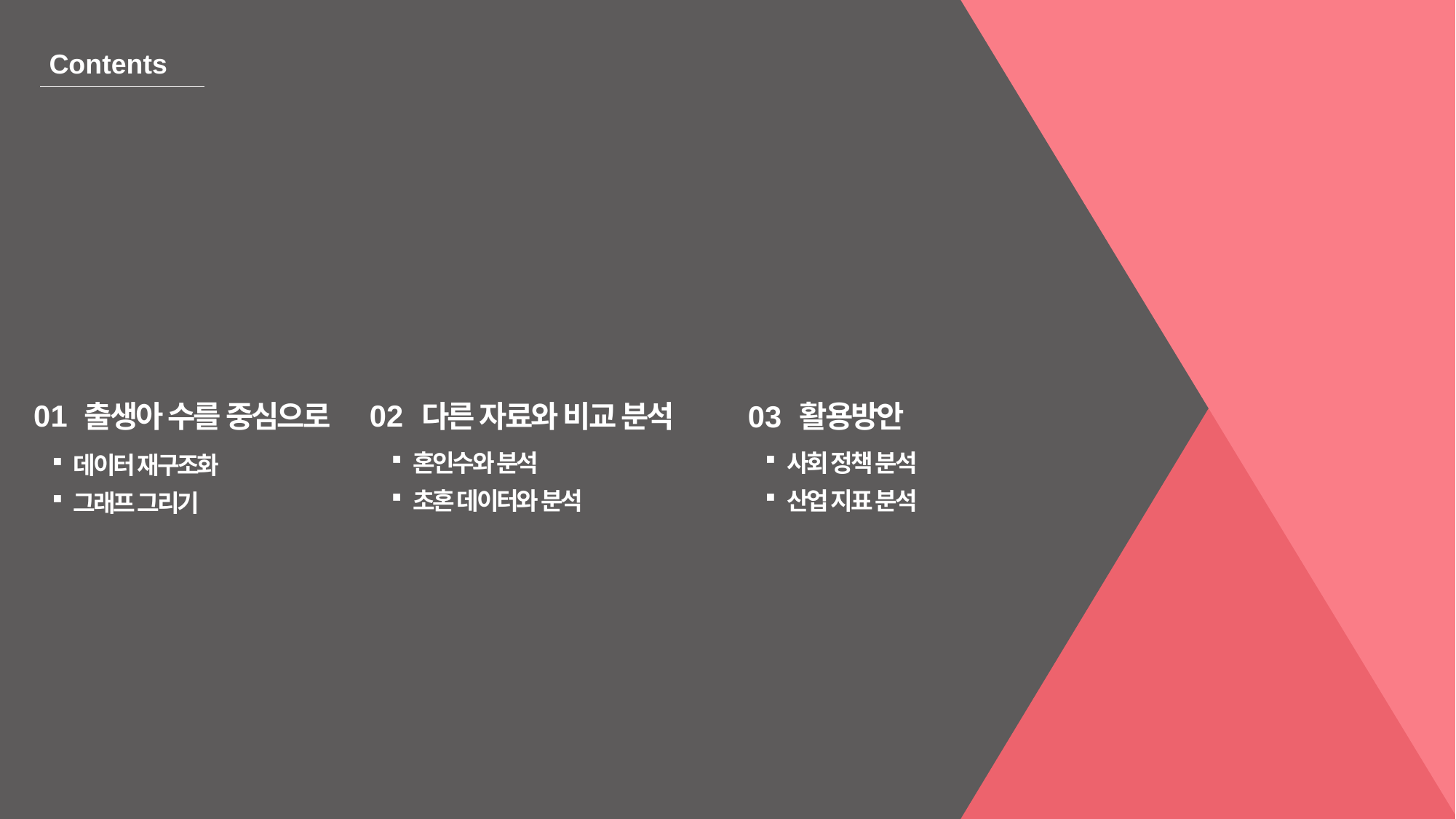

Contents
02
다른 자료와 비교 분석
01
출생아 수를 중심으로
03
활용방안
사회 정책 분석
산업 지표 분석
혼인수와 분석
초혼 데이터와 분석
데이터 재구조화
그래프 그리기